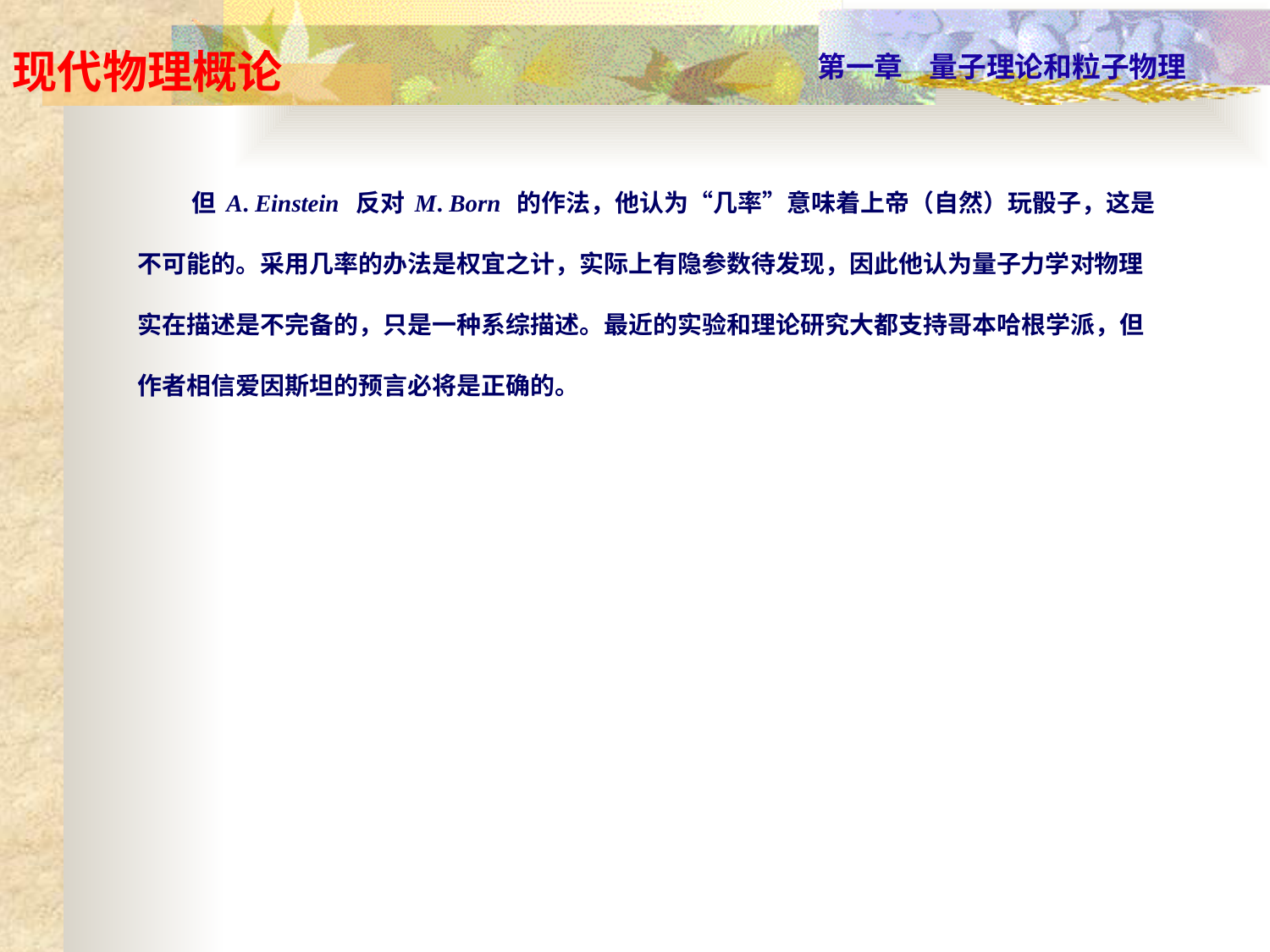

但A. Einstein 反对M. Born 的作法，他认为“几率”意味着上帝（自然）玩骰子，这是不可能的。采用几率的办法是权宜之计，实际上有隐参数待发现，因此他认为量子力学对物理实在描述是不完备的，只是一种系综描述。最近的实验和理论研究大都支持哥本哈根学派，但作者相信爱因斯坦的预言必将是正确的。